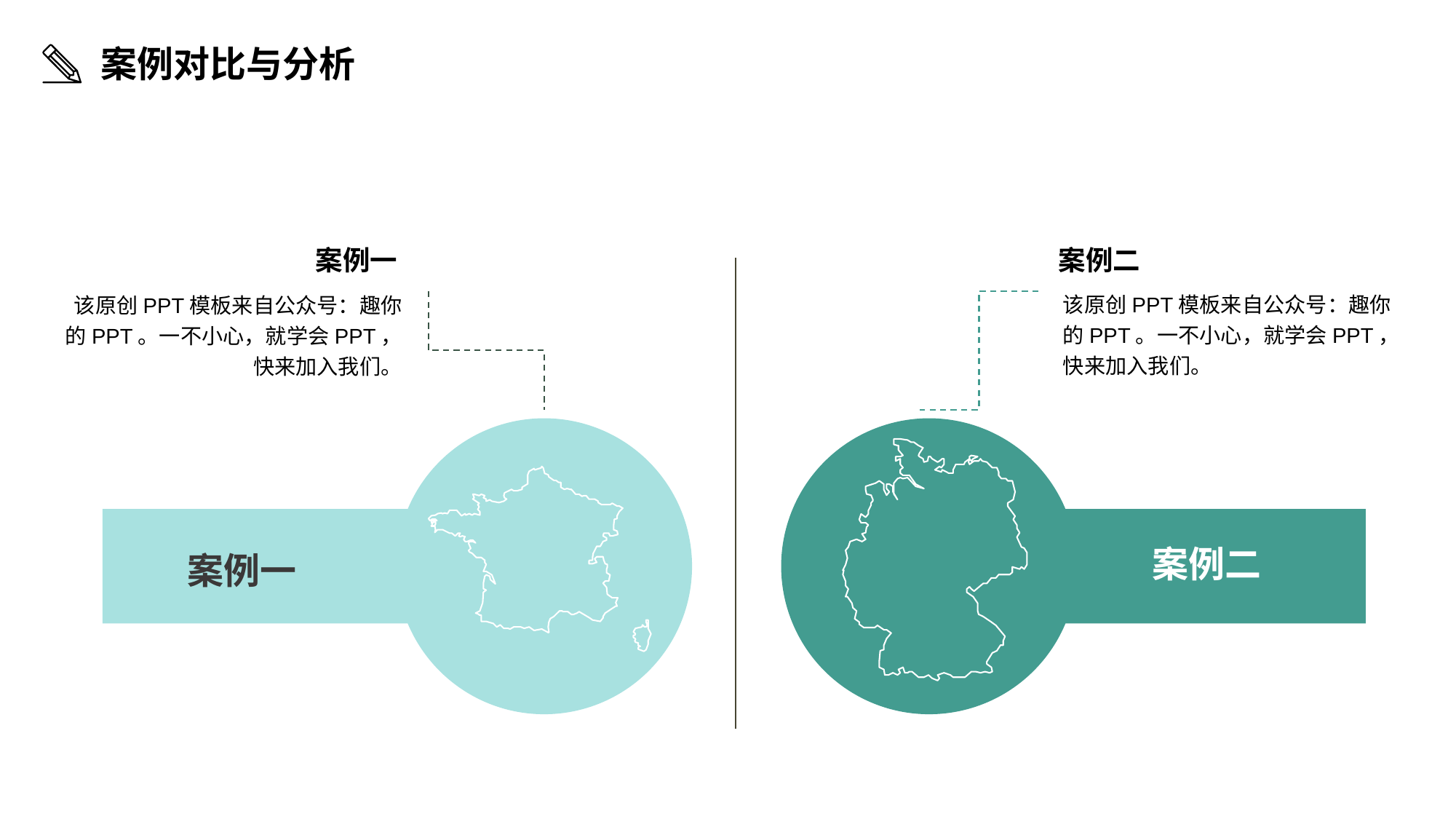

案例对比与分析

案例一
案例二
该原创PPT模板来自公众号：趣你的PPT。一不小心，就学会PPT，快来加入我们。
该原创PPT模板来自公众号：趣你的PPT。一不小心，就学会PPT，快来加入我们。

案例二
案例一